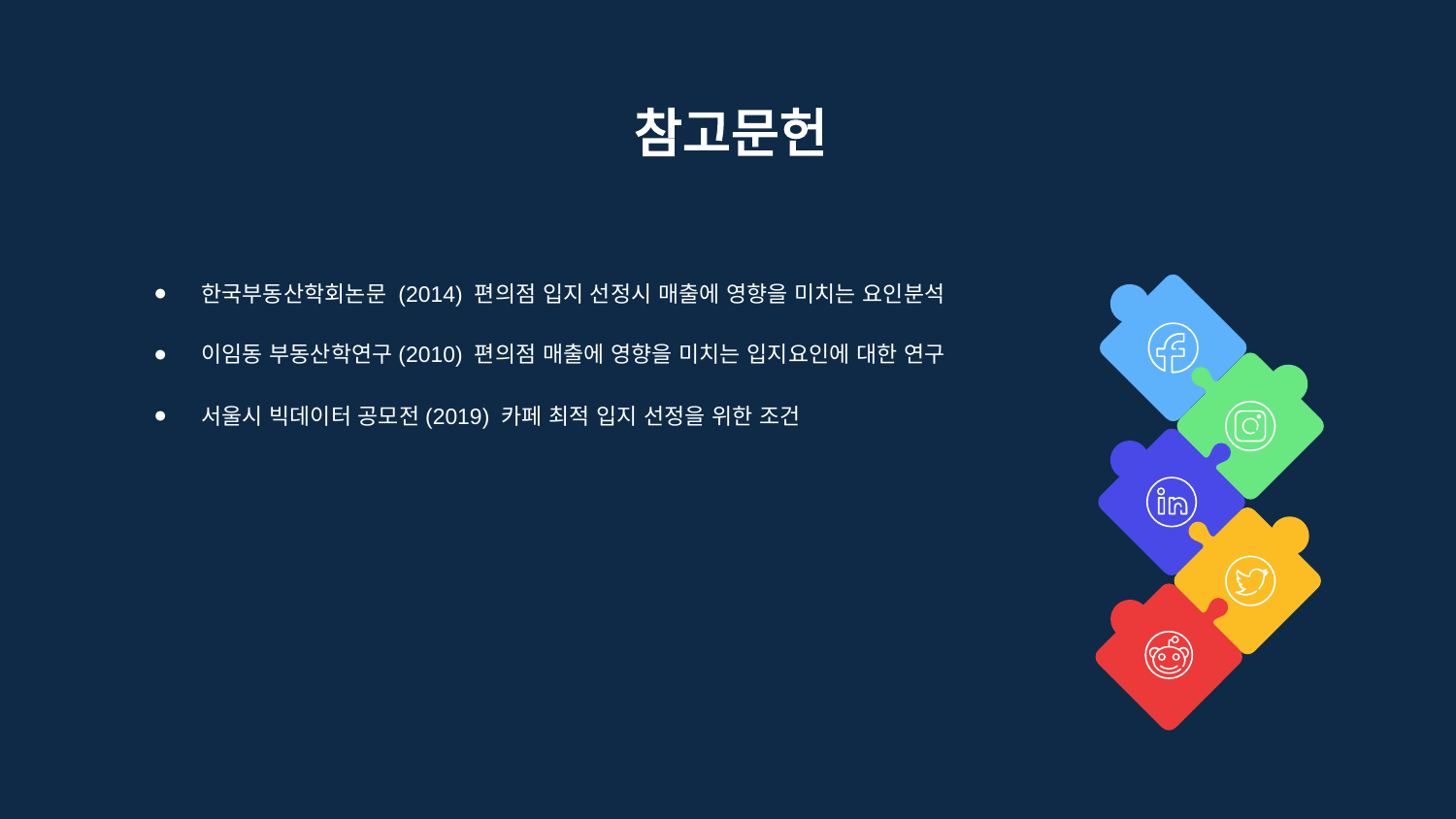

참고문헌
한국부동산학회논문 (2014) 편의점 입지 선정시 매출에 영향을 미치는 요인분석

이임동 부동산학연구(2010) 편의점 매출에 영향을 미치는 입지요인에 대한 연구

서울시 빅데이터 공모전(2019) 카페 최적 입지 선정을 위한 조건